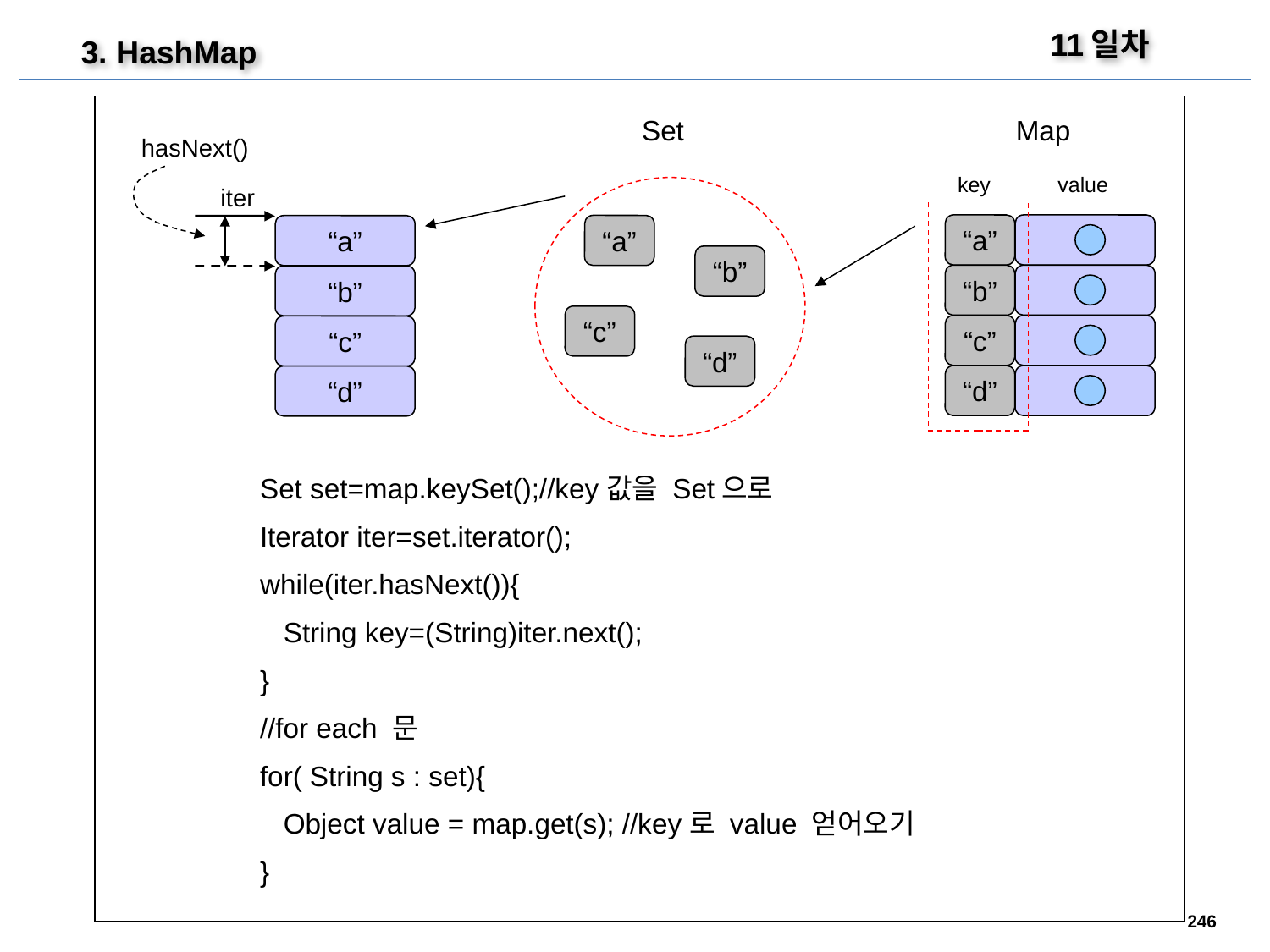

11일차
3. HashMap

Set
Map
hasNext()
key
value

iter

“a”

“a”
“a”

“b”
“b”

“b”

“c”
“c”

“c”

“d”
“d”

“d”

Set set=map.keySet();//key값을 Set으로
Iterator iter=set.iterator();
while(iter.hasNext()){
   String key=(String)iter.next();
}
//for each 문
for( String s : set){
   Object value = map.get(s); //key로 value 얻어오기
}